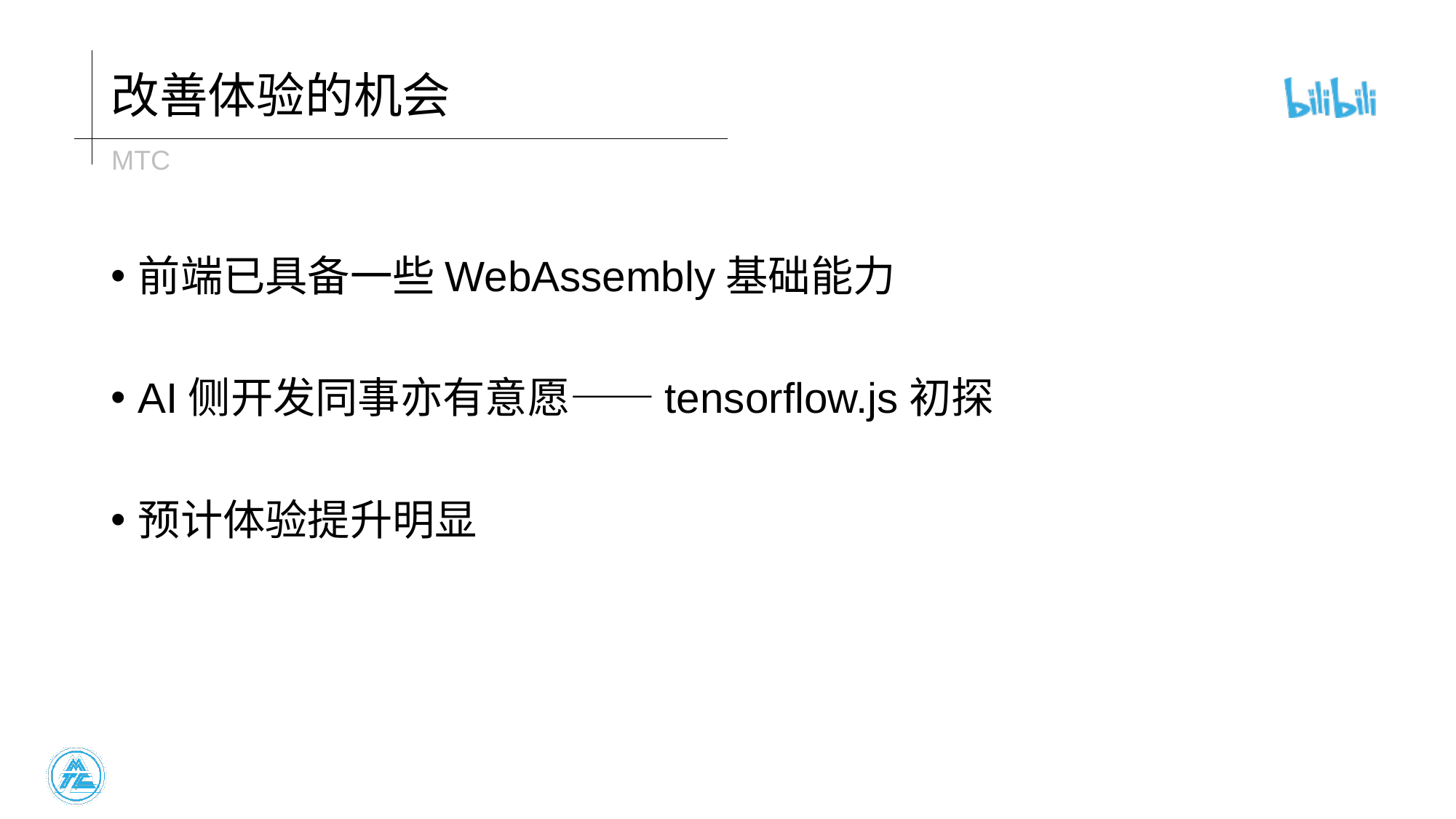

# 改善体验的机会

前端已具备一些WebAssembly基础能力

AI侧开发同事亦有意愿——tensorflow.js初探

预计体验提升明显